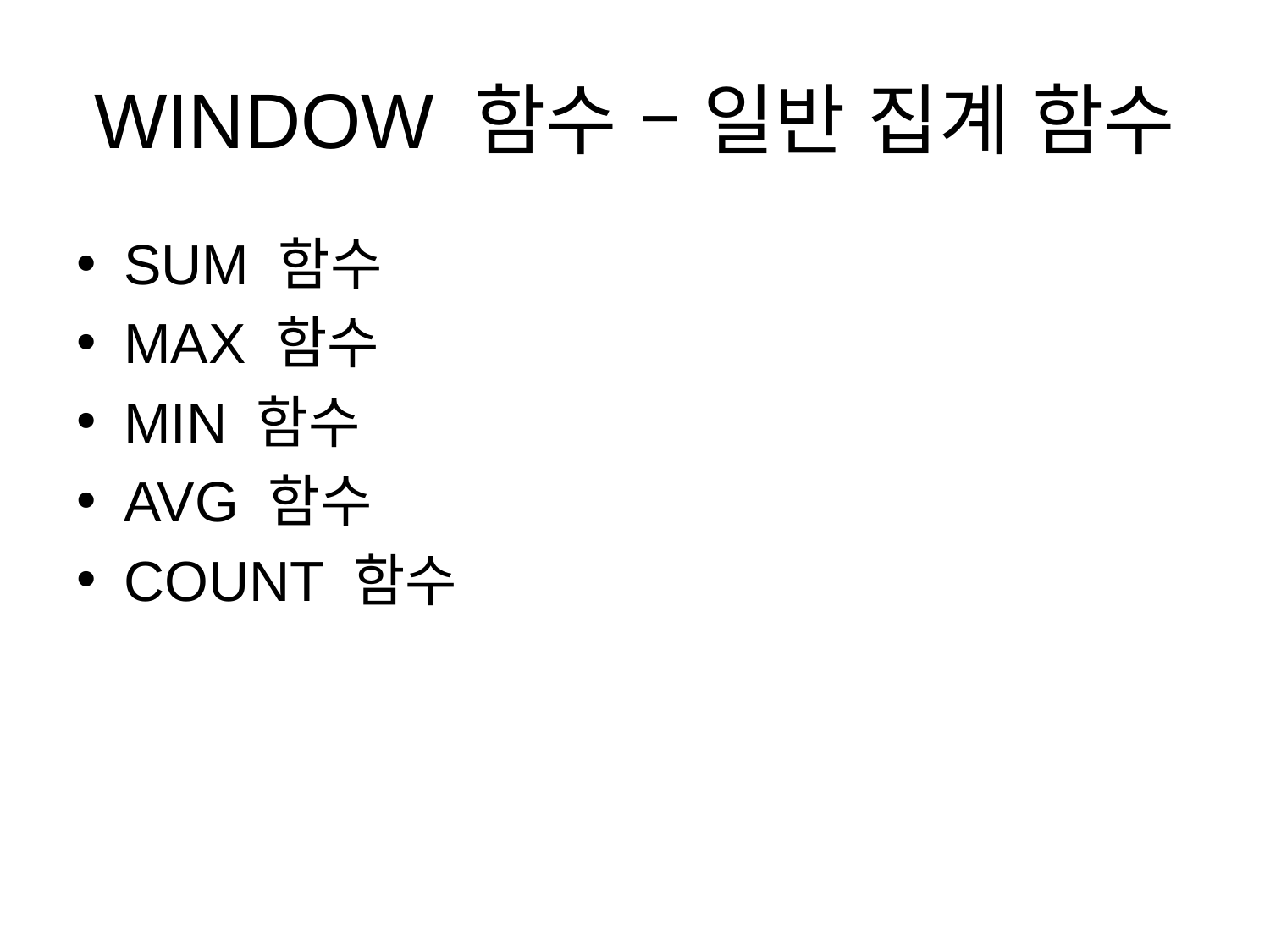

# WINDOW 함수 – 일반 집계 함수
SUM 함수
MAX 함수
MIN 함수
AVG 함수
COUNT 함수